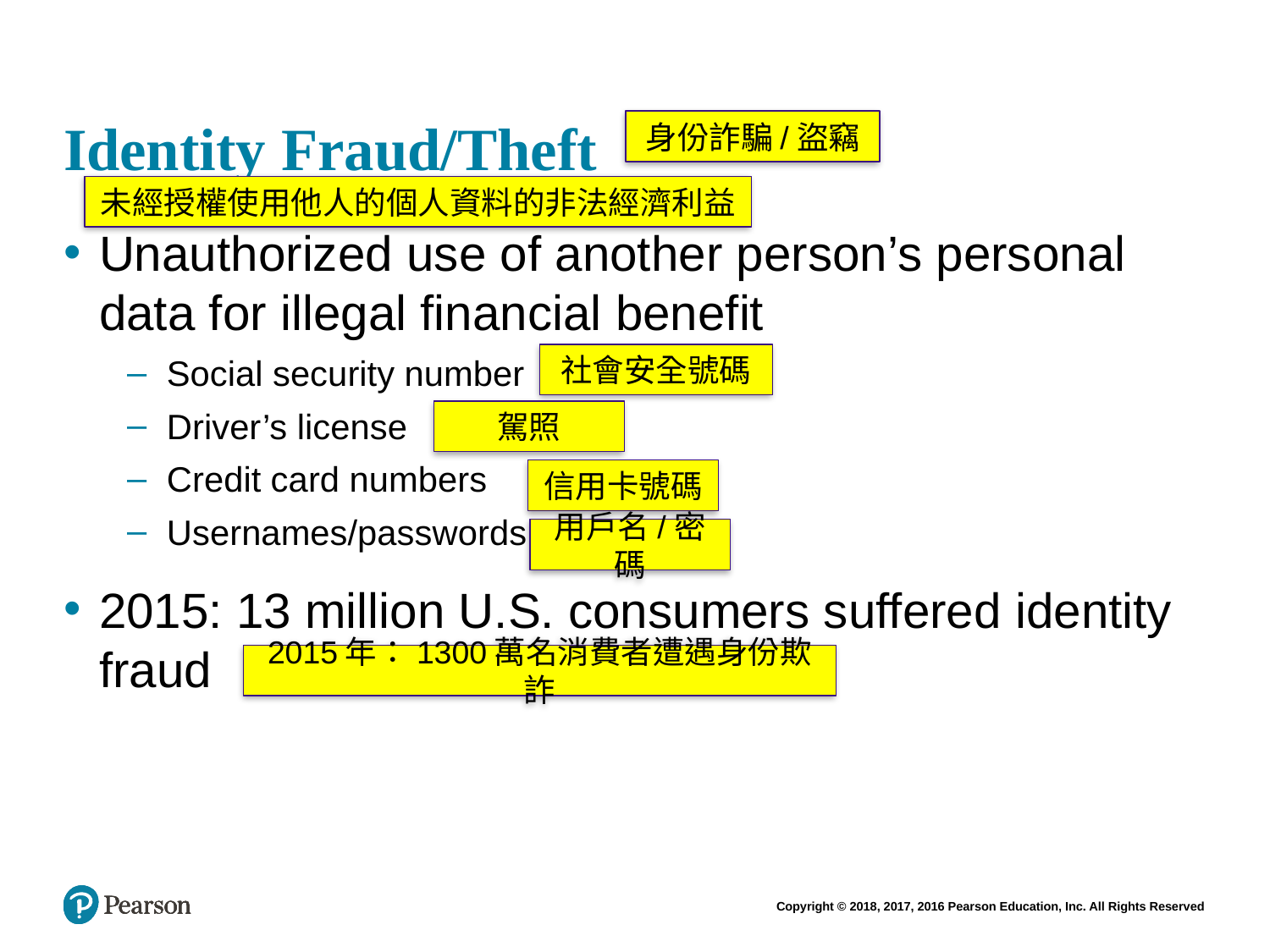

# Identity Fraud/Theft
身份詐騙/盜竊
未經授權使用他人的個人資料的非法經濟利益
Unauthorized use of another person’s personal data for illegal financial benefit
Social security number
Driver’s license
Credit card numbers
Usernames/passwords
2015: 13 million U.S. consumers suffered identity fraud
社會安全號碼
駕照
信用卡號碼
用戶名/密碼
2015年：1300萬名消費者遭遇身份欺詐